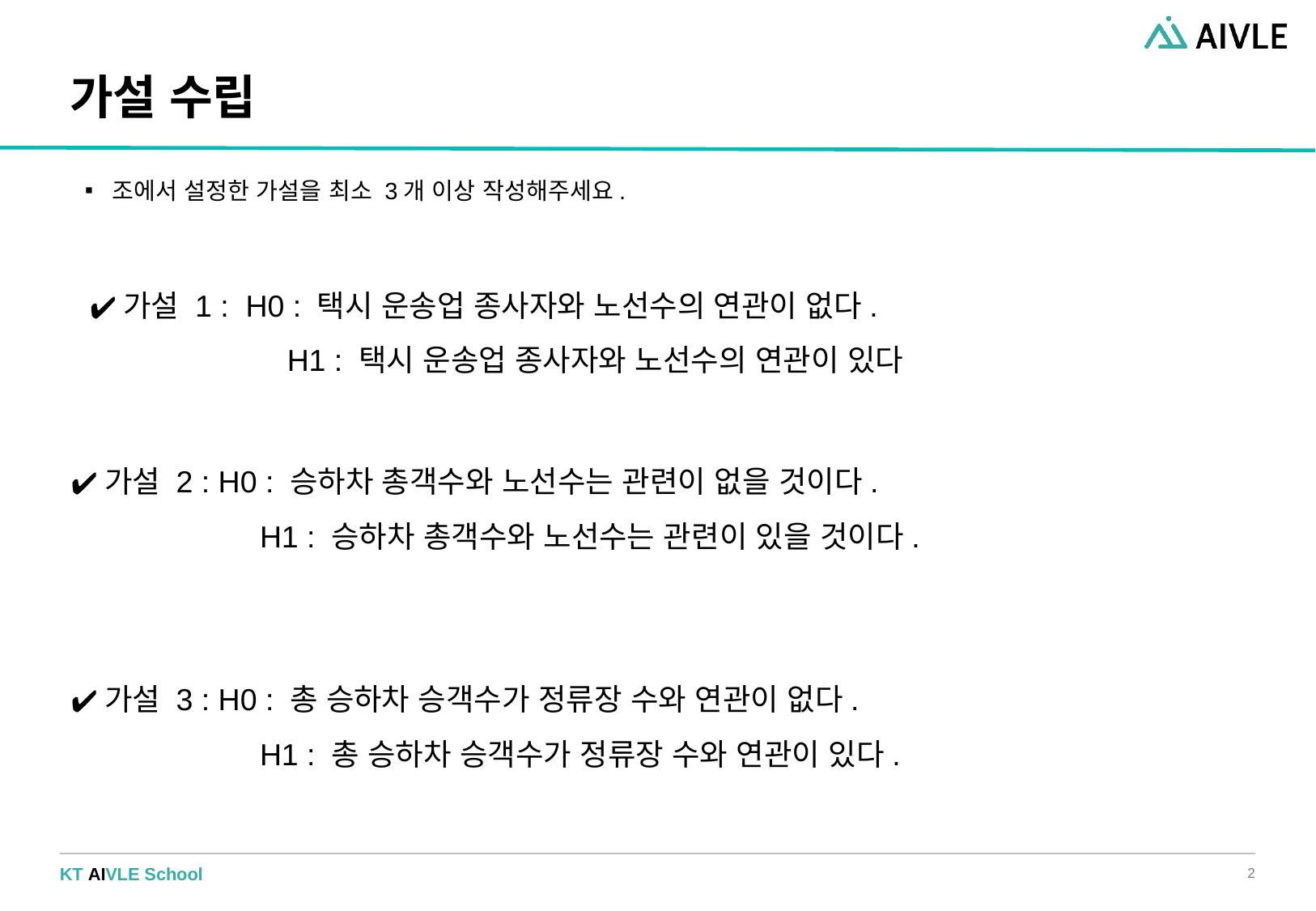

# 가설 수립
조에서 설정한 가설을 최소 3개 이상 작성해주세요.
가설 1 :  H0 : 택시 운송업 종사자와 노선수의 연관이 없다.
	     H1 : 택시 운송업 종사자와 노선수의 연관이 있다
가설 2 : H0 : 승하차 총객수와 노선수는 관련이 없을 것이다.
	    H1 : 승하차 총객수와 노선수는 관련이 있을 것이다.

가설 3 : H0 : 총 승하차 승객수가 정류장 수와 연관이 없다.
	    H1 : 총 승하차 승객수가 정류장 수와 연관이 있다.